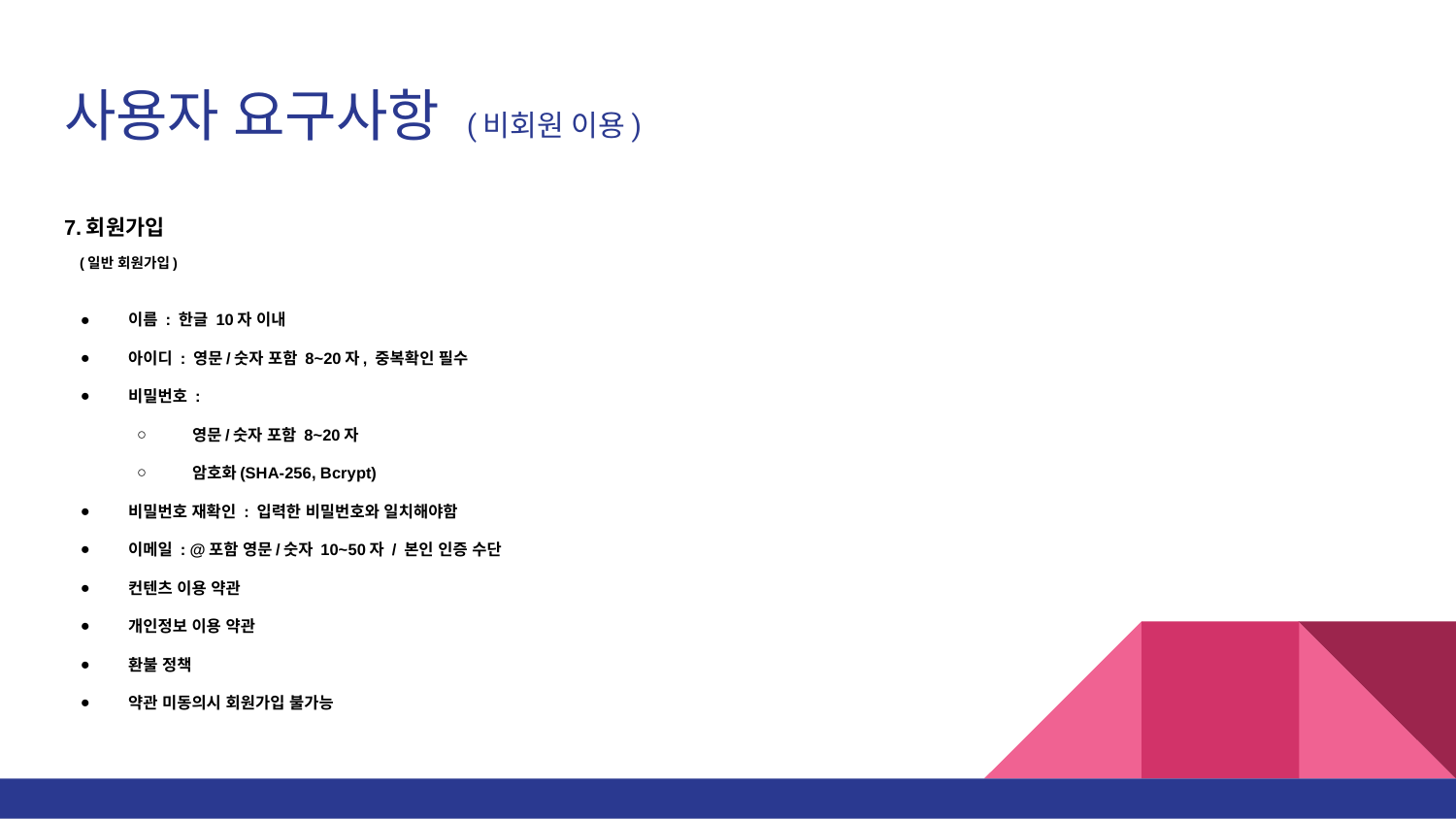

# 사용자 요구사항 (비회원 이용)
7.회원가입
    (일반 회원가입)
이름 : 한글 10자 이내
아이디 : 영문/숫자 포함 8~20자, 중복확인 필수
비밀번호 :
영문/숫자 포함 8~20자
암호화(SHA-256, Bcrypt)
비밀번호 재확인 : 입력한 비밀번호와 일치해야함
이메일 : @포함 영문/숫자 10~50자 / 본인 인증 수단
컨텐츠 이용 약관
개인정보 이용 약관
환불 정책
약관 미동의시 회원가입 불가능